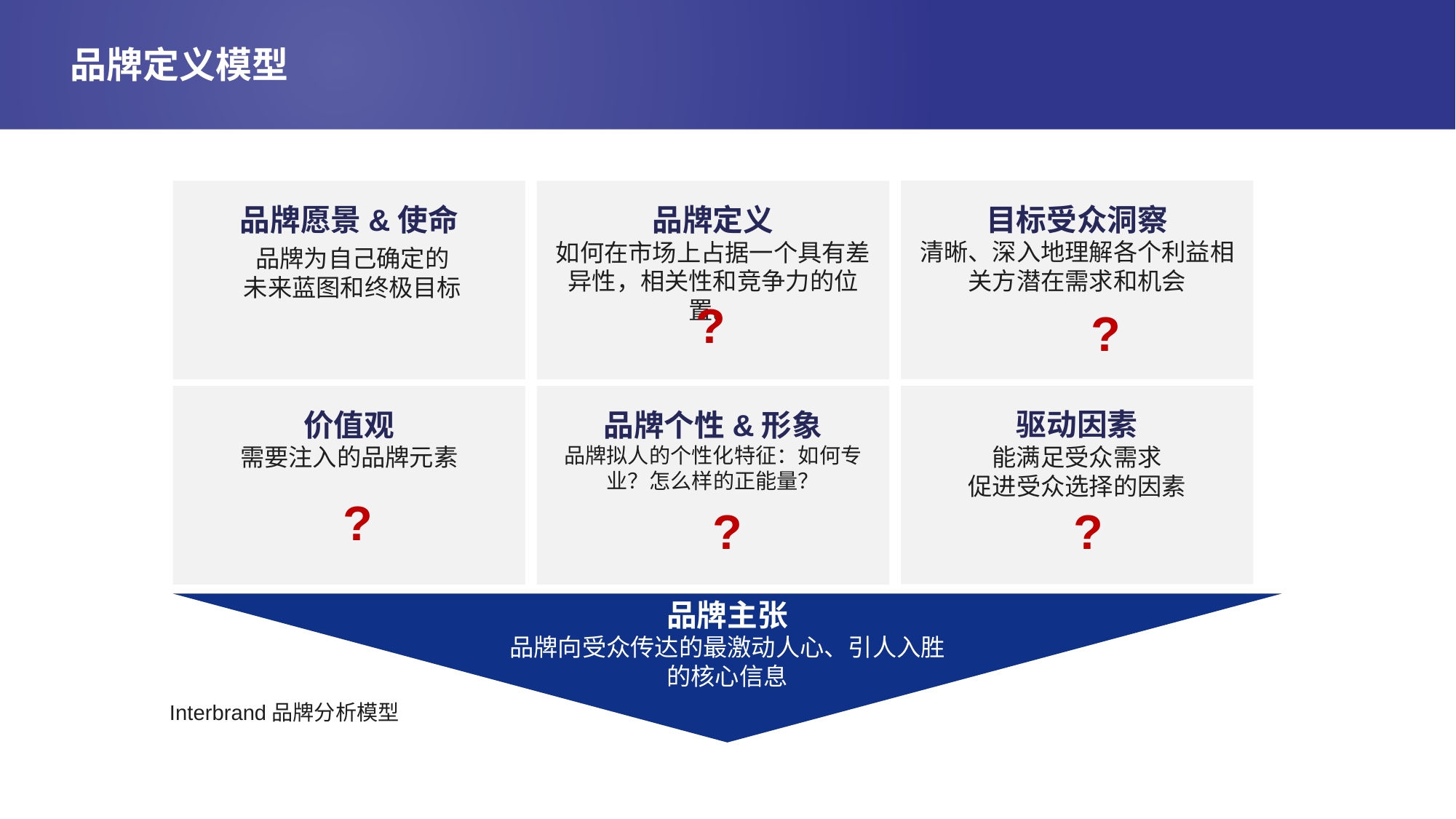

# 品牌定义模型

目标受众洞察
清晰、深入地理解各个利益相关方潜在需求和机会

品牌愿景&使命

品牌定义
如何在市场上占据一个具有差异性，相关性和竞争力的位置。

驱动因素
能满足受众需求
促进受众选择的因素

价值观
需要注入的品牌元素

品牌个性&形象
品牌拟人的个性化特征：如何专业？怎么样的正能量？
品牌主张
品牌向受众传达的最激动人心、引人入胜
的核心信息

Interbrand品牌分析模型
品牌为自己确定的
未来蓝图和终极目标
?
?
?
?
?